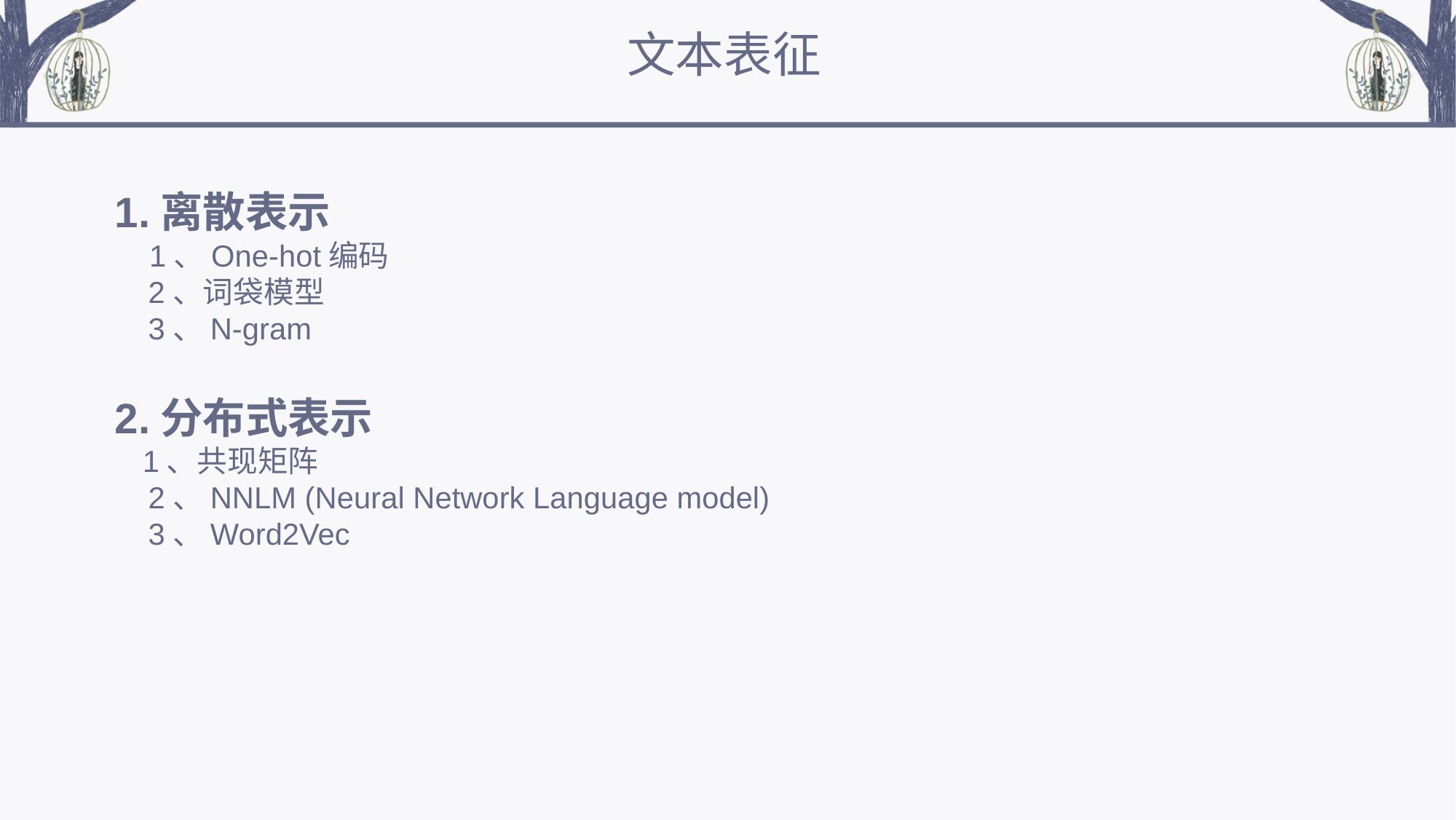

文本表征

1.离散表示
     1、One-hot编码
    2、词袋模型
    3、N-gram

2.分布式表示
    1、共现矩阵
    2、NNLM (Neural Network Language model)
    3、Word2Vec